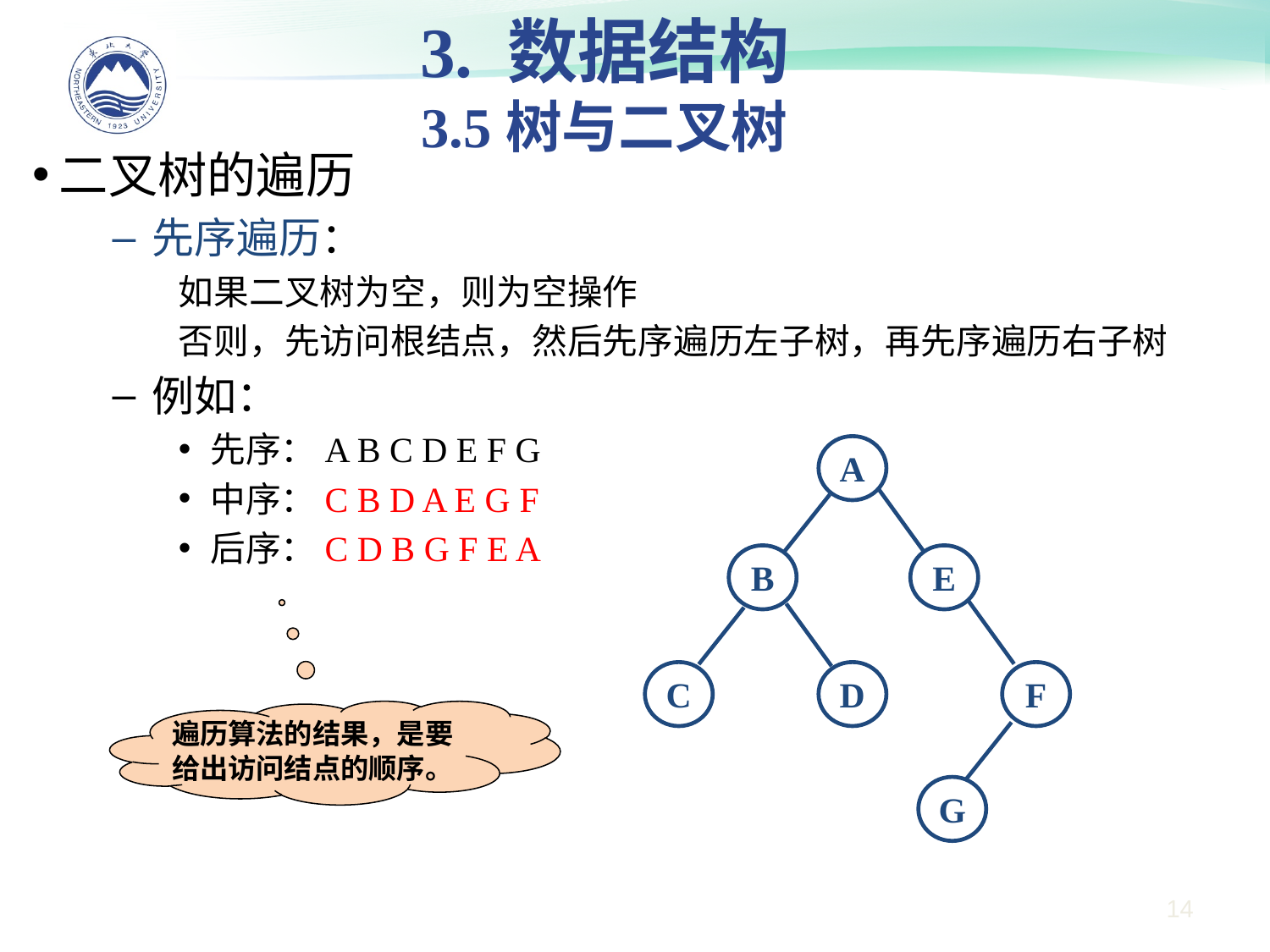

3. 数据结构
3.5树与二叉树
二叉树的遍历
先序遍历：
如果二叉树为空，则为空操作
否则，先访问根结点，然后先序遍历左子树，再先序遍历右子树
例如：
先序：A B C D E F G
中序：C B D A E G F
后序：C D B G F E A
A

B
E

C
D
F

G
遍历算法的结果，是要给出访问结点的顺序。
14